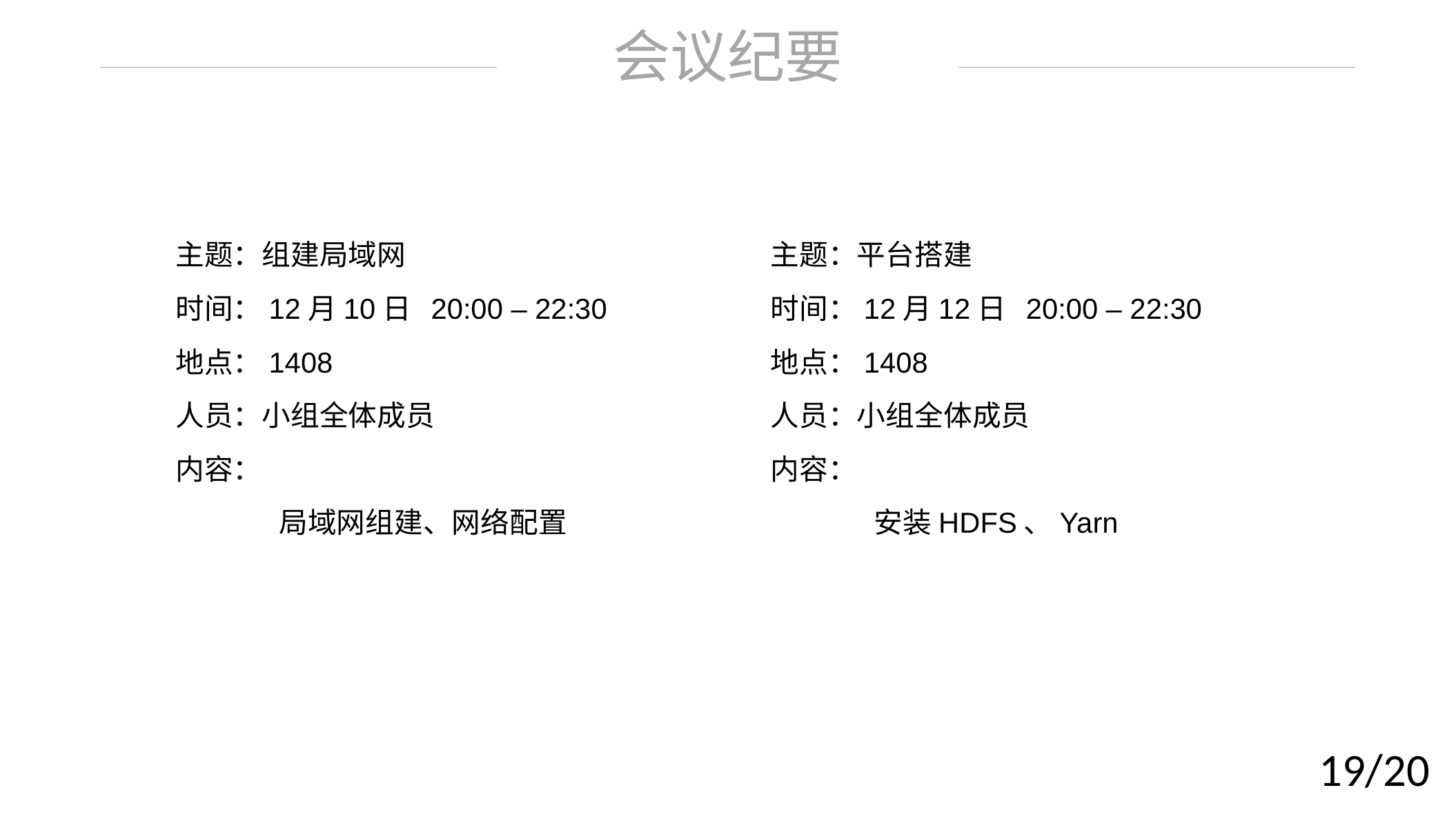

会议纪要
主题：组建局域网
时间：12月10日  20:00 – 22:30
地点：1408
人员：小组全体成员
内容：
	局域网组建、网络配置
主题：平台搭建
时间：12月12日  20:00 – 22:30
地点：1408
人员：小组全体成员
内容：
	安装HDFS、Yarn
19/20